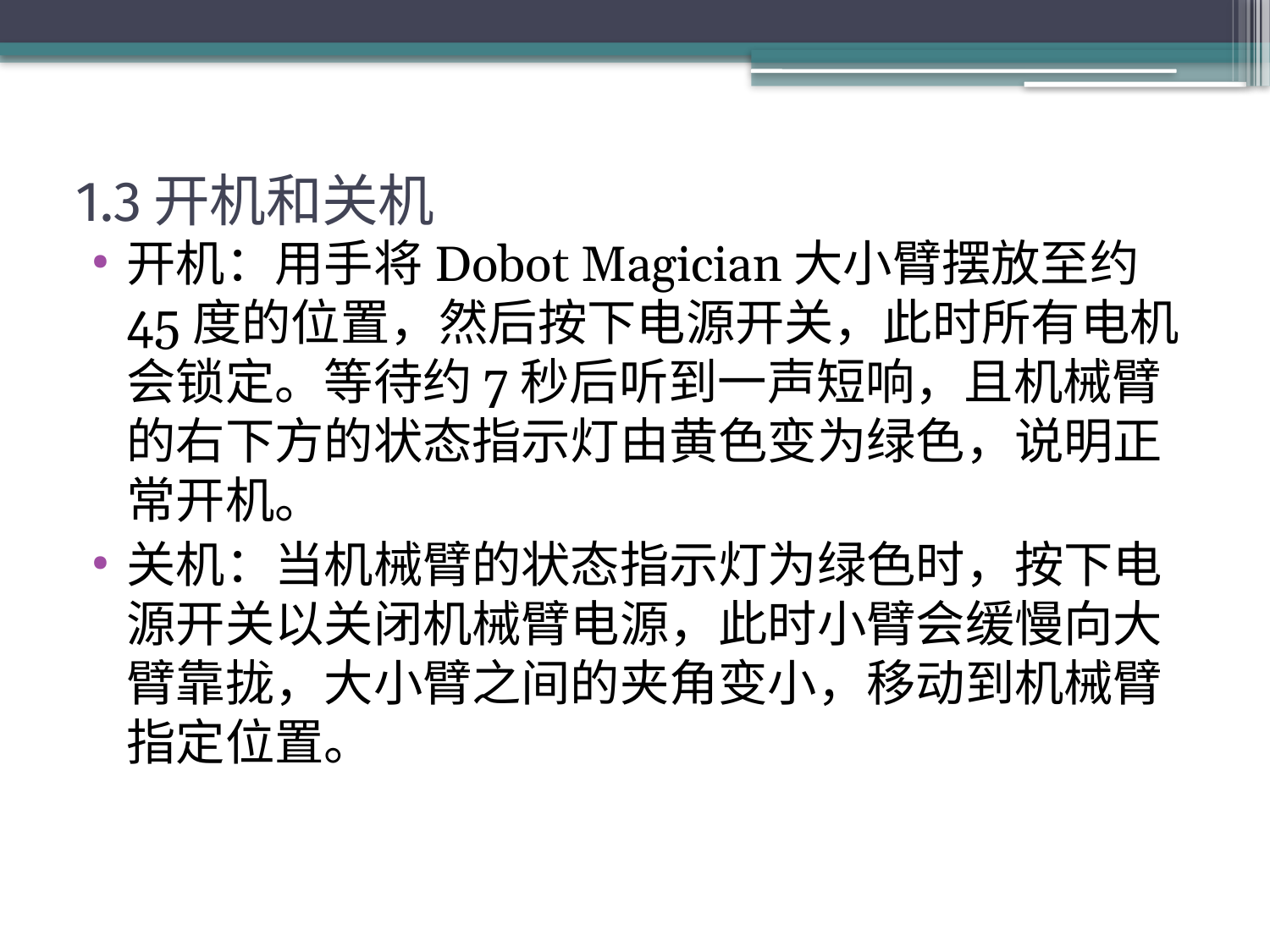

# 1.3开机和关机
开机：用手将Dobot Magician大小臂摆放至约45度的位置，然后按下电源开关，此时所有电机会锁定。等待约7秒后听到一声短响，且机械臂的右下方的状态指示灯由黄色变为绿色，说明正常开机。
关机：当机械臂的状态指示灯为绿色时，按下电源开关以关闭机械臂电源，此时小臂会缓慢向大臂靠拢，大小臂之间的夹角变小，移动到机械臂指定位置。